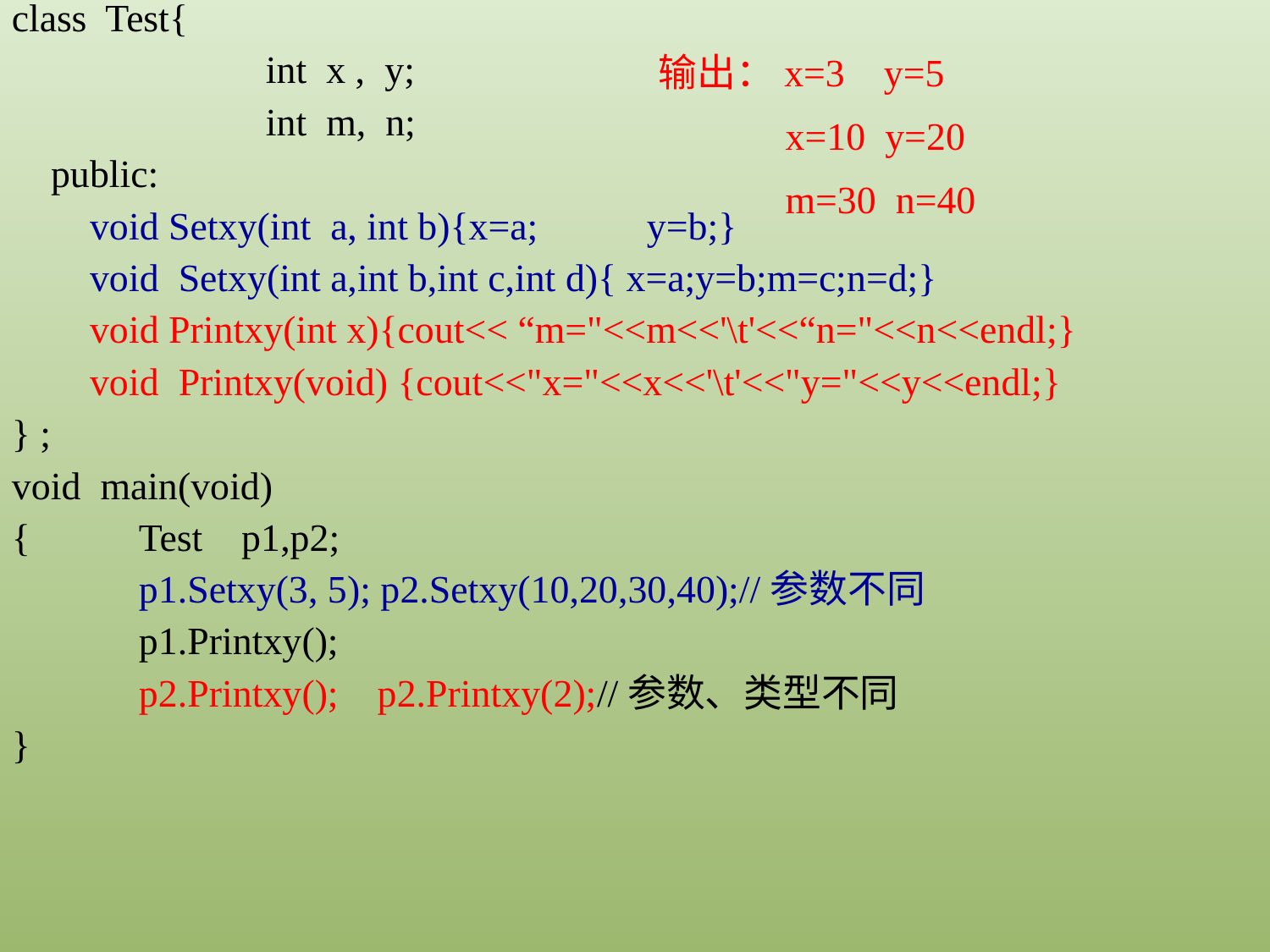

class  Test{
		int  x ,  y;
		int  m,  n;
    public:
        void Setxy(int  a, int b){x=a;	y=b;}
        void  Setxy(int a,int b,int c,int d){ x=a;y=b;m=c;n=d;}
        void Printxy(int x){cout<< “m="<<m<<'\t'<<“n="<<n<<endl;}
        void  Printxy(void) {cout<<"x="<<x<<'\t'<<"y="<<y<<endl;}
} ;
void  main(void)
{    	Test    p1,p2;
    	p1.Setxy(3, 5); p2.Setxy(10,20,30,40);//参数不同
   	p1.Printxy();
	p2.Printxy();    p2.Printxy(2);//参数、类型不同
}
输出：x=3    y=5
x=10  y=20
m=30  n=40
636